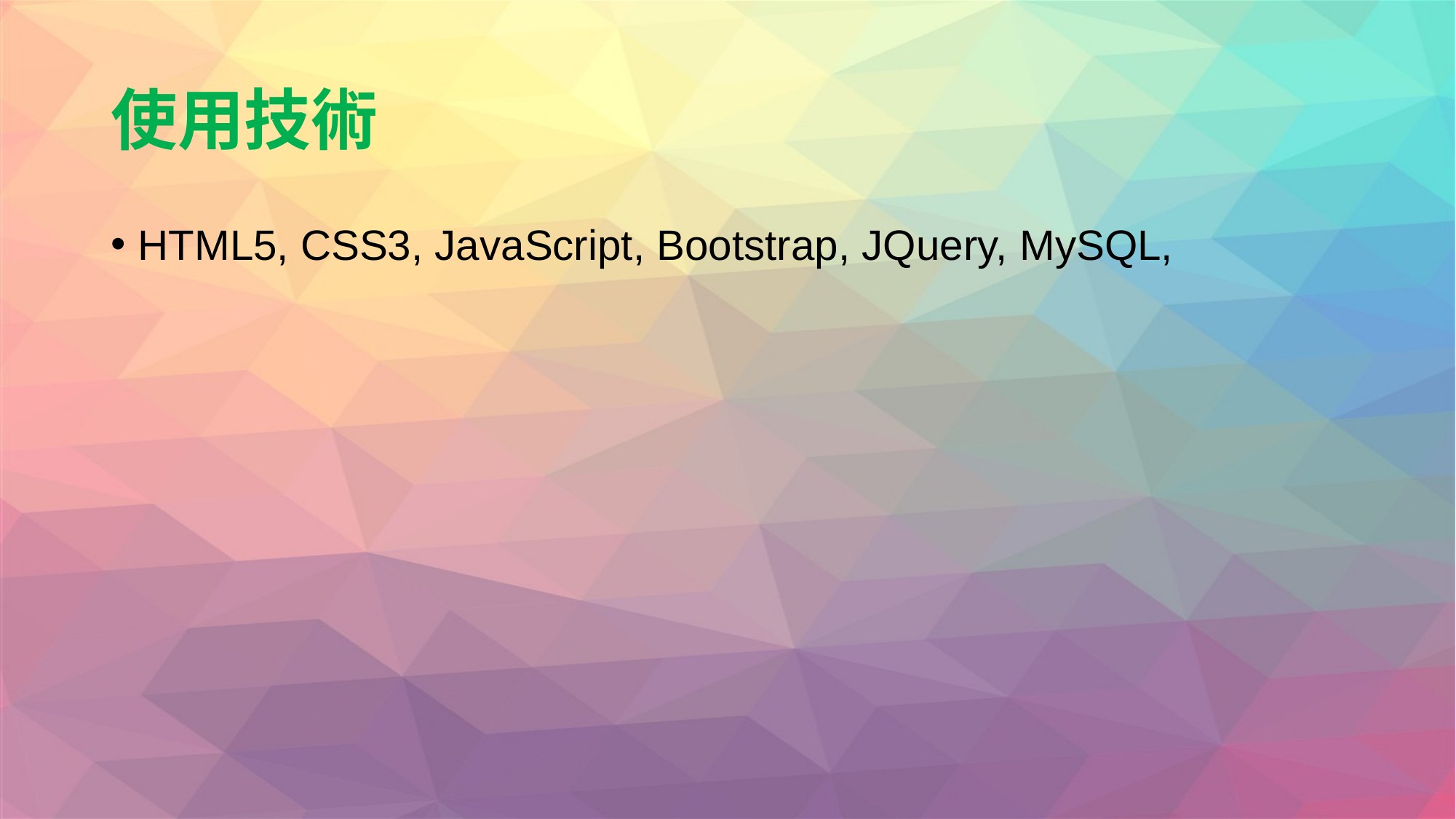

# 使用技術
HTML5, CSS3, JavaScript, Bootstrap, JQuery, MySQL,